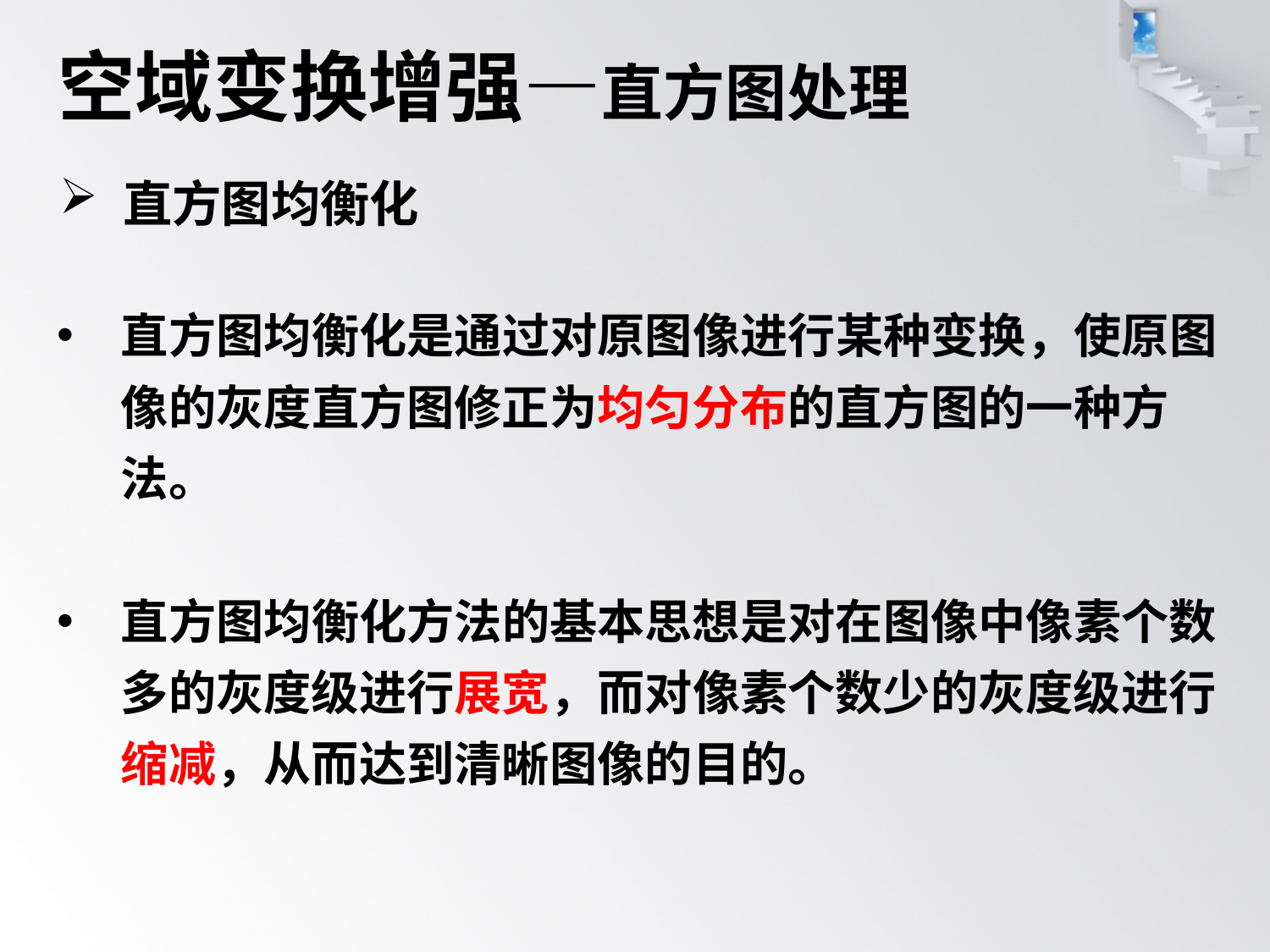

# 空域变换增强—直方图处理
直方图均衡化
直方图均衡化是通过对原图像进行某种变换，使原图像的灰度直方图修正为均匀分布的直方图的一种方法。

直方图均衡化方法的基本思想是对在图像中像素个数多的灰度级进行展宽，而对像素个数少的灰度级进行缩减，从而达到清晰图像的目的。